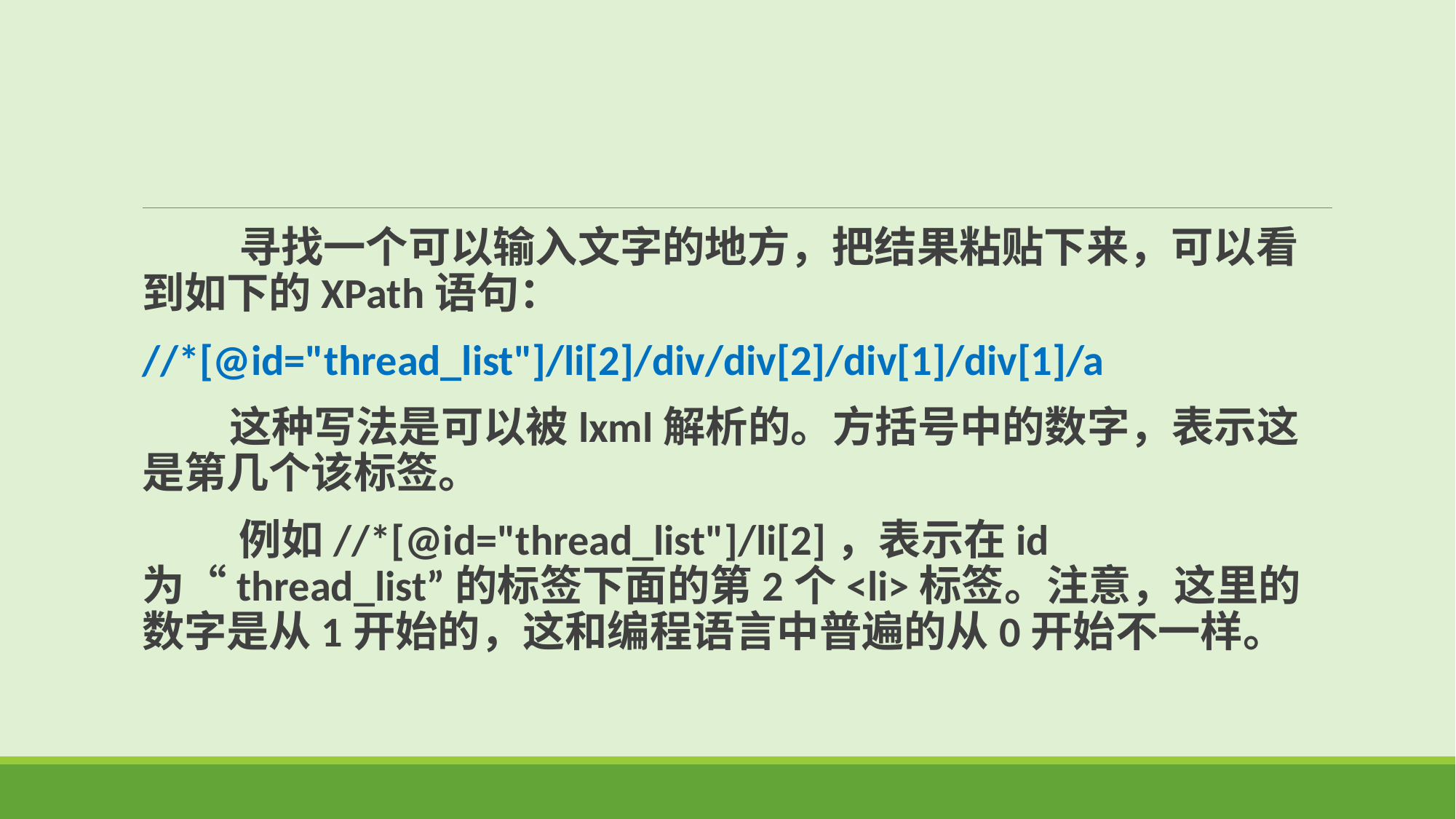

寻找一个可以输入文字的地方，把结果粘贴下来，可以看到如下的XPath语句：
//*[@id="thread_list"]/li[2]/div/div[2]/div[1]/div[1]/a
        这种写法是可以被lxml解析的。方括号中的数字，表示这是第几个该标签。
         例如//*[@id="thread_list"]/li[2]，表示在id为“thread_list”的标签下面的第2个<li>标签。注意，这里的数字是从1开始的，这和编程语言中普遍的从0开始不一样。